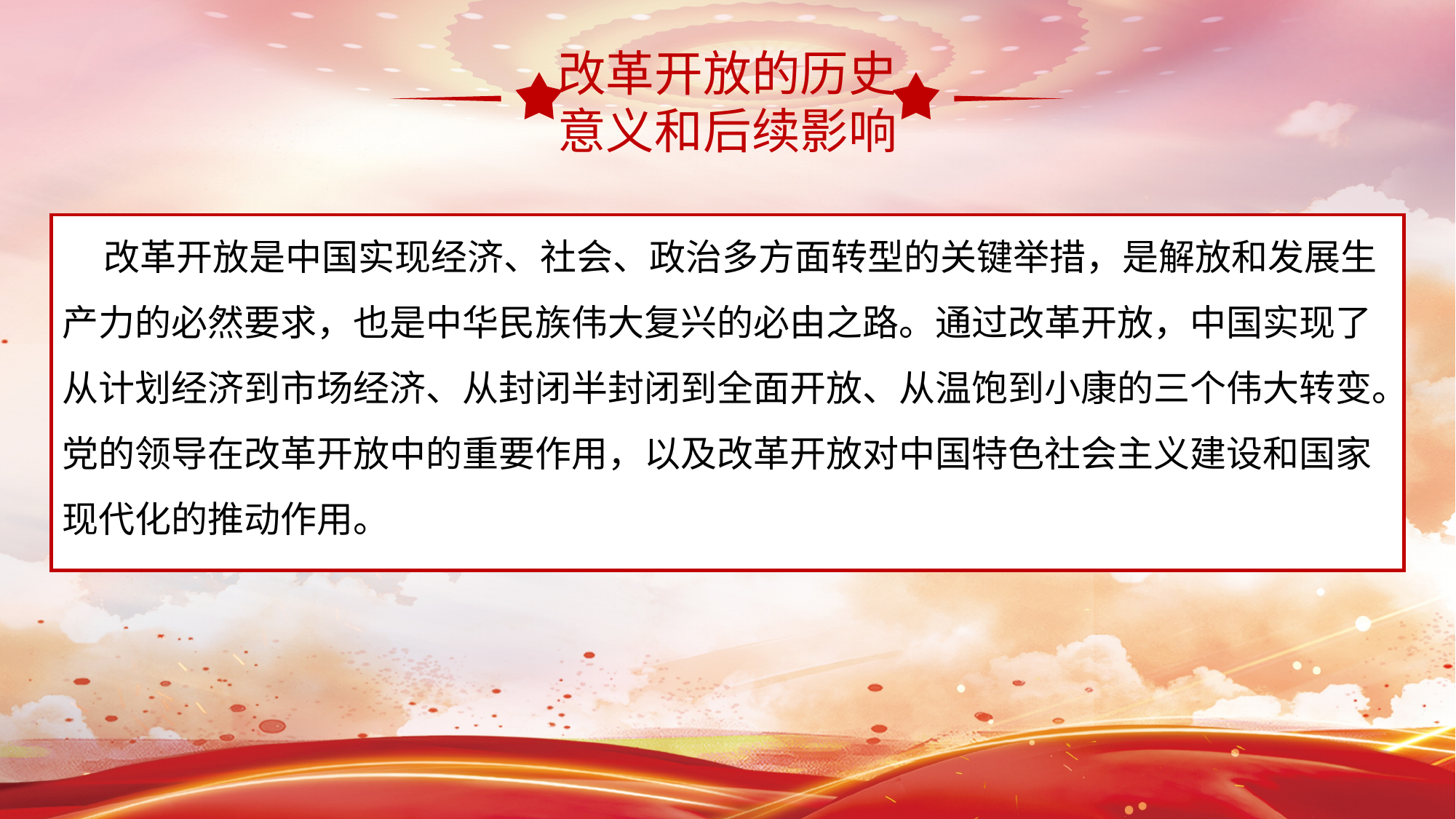

改革开放的历史意义和后续影响

    改革开放是中国实现经济、社会、政治多方面转型的关键举措，是解放和发展生产力的必然要求，也是中华民族伟大复兴的必由之路。通过改革开放，中国实现了从计划经济到市场经济、从封闭半封闭到全面开放、从温饱到小康的三个伟大转变。党的领导在改革开放中的重要作用，以及改革开放对中国特色社会主义建设和国家现代化的推动作用。